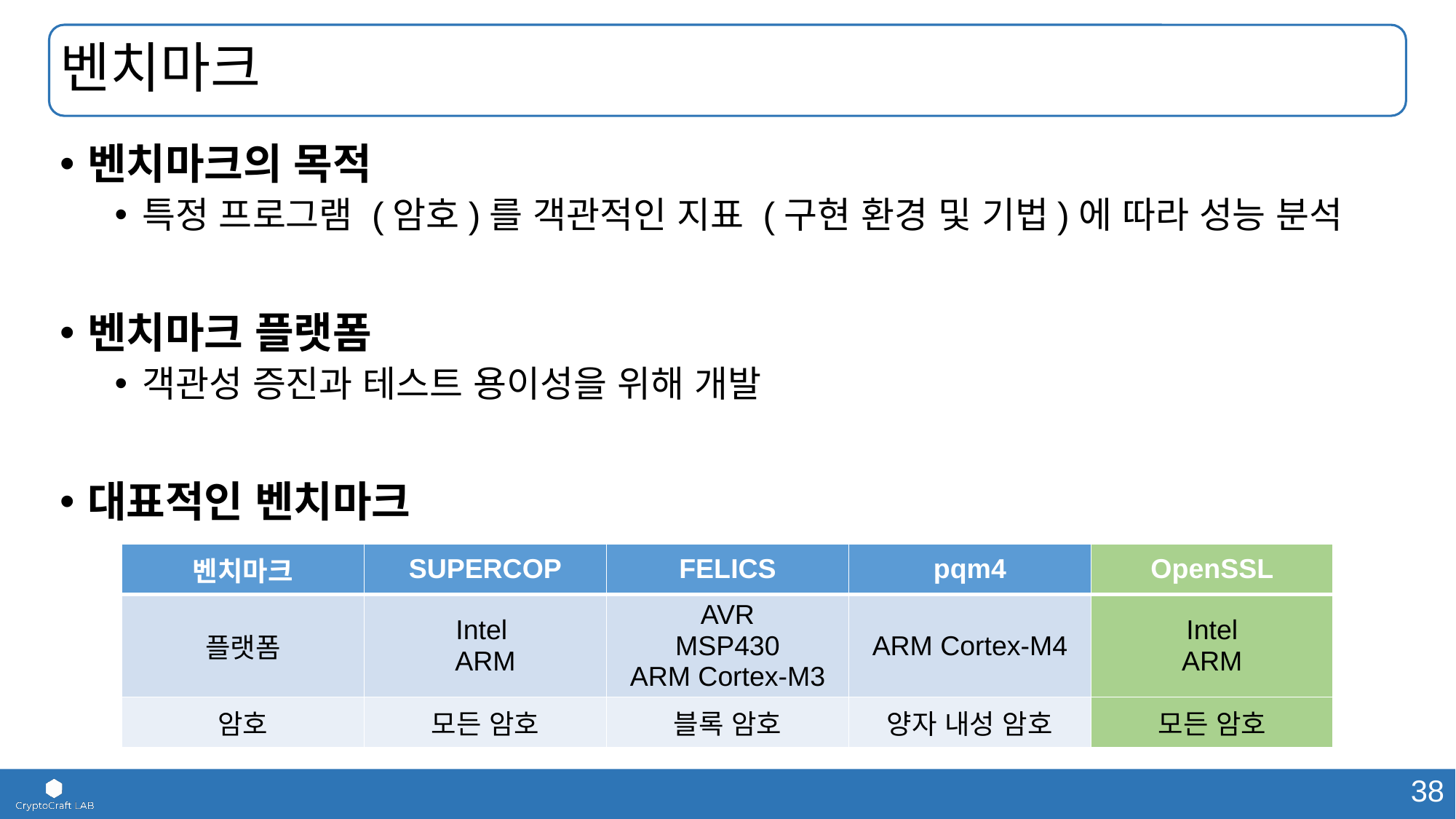

# 벤치마크
벤치마크의 목적
특정 프로그램 (암호)를 객관적인 지표 (구현 환경 및 기법)에 따라 성능 분석

벤치마크 플랫폼
객관성 증진과 테스트 용이성을 위해 개발

대표적인 벤치마크

| 벤치마크 | SUPERCOP | FELICS | pqm4 | OpenSSL |
| --- | --- | --- | --- | --- |
| 플랫폼 | Intel ARM | AVR MSP430 ARM Cortex-M3 | ARM Cortex-M4 | Intel ARM |
| 암호 | 모든 암호 | 블록 암호 | 양자 내성 암호 | 모든 암호 |